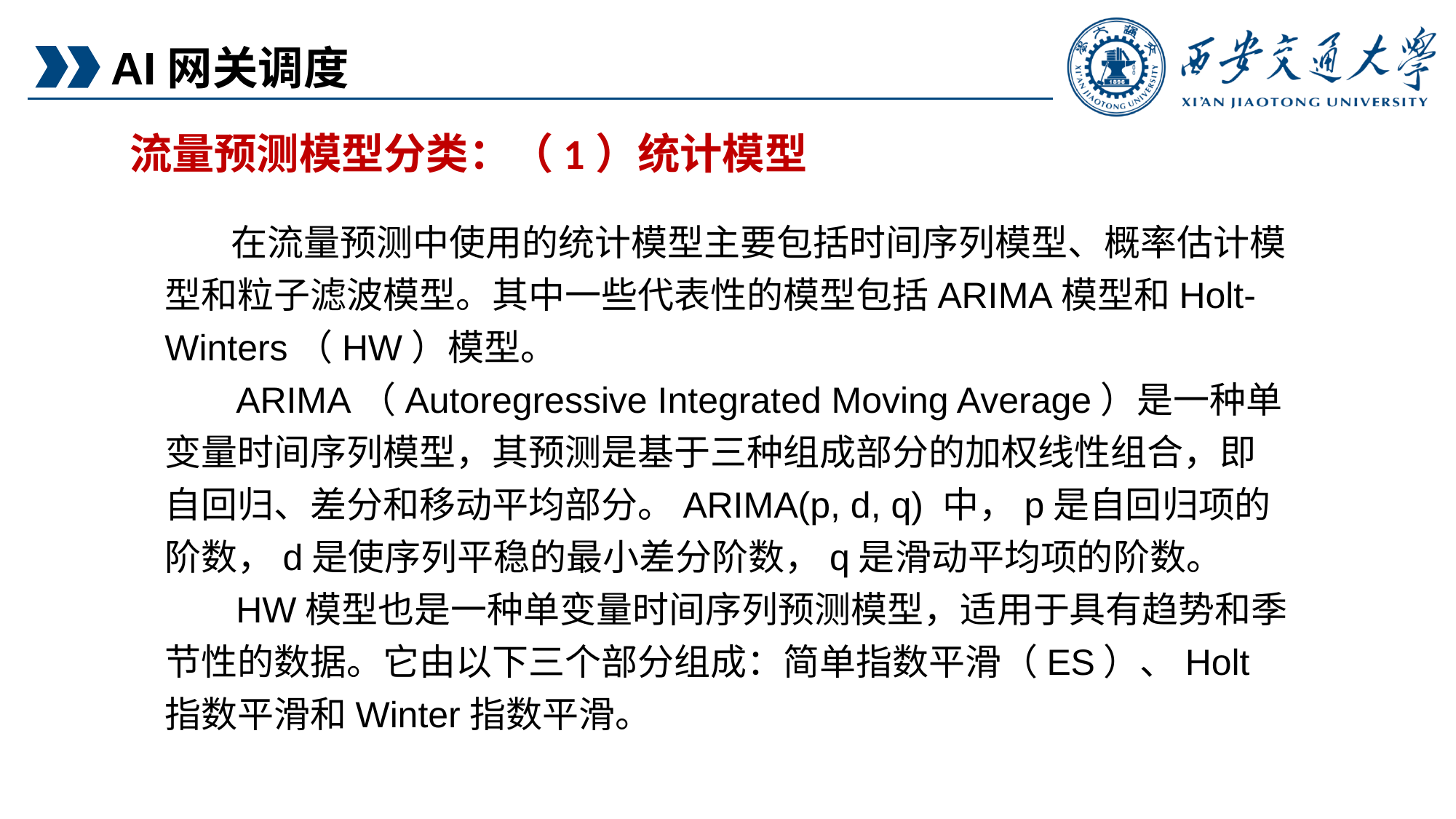

AI网关调度

流量预测模型分类：（1）统计模型
       在流量预测中使用的统计模型主要包括时间序列模型、概率估计模型和粒子滤波模型。其中一些代表性的模型包括ARIMA模型和Holt-Winters（HW）模型。
       ARIMA（Autoregressive Integrated Moving Average）是一种单变量时间序列模型，其预测是基于三种组成部分的加权线性组合，即自回归、差分和移动平均部分。ARIMA(p, d, q) 中，p是自回归项的阶数，d是使序列平稳的最小差分阶数，q是滑动平均项的阶数。
       HW模型也是一种单变量时间序列预测模型，适用于具有趋势和季节性的数据。它由以下三个部分组成：简单指数平滑（ES）、Holt指数平滑和Winter指数平滑。